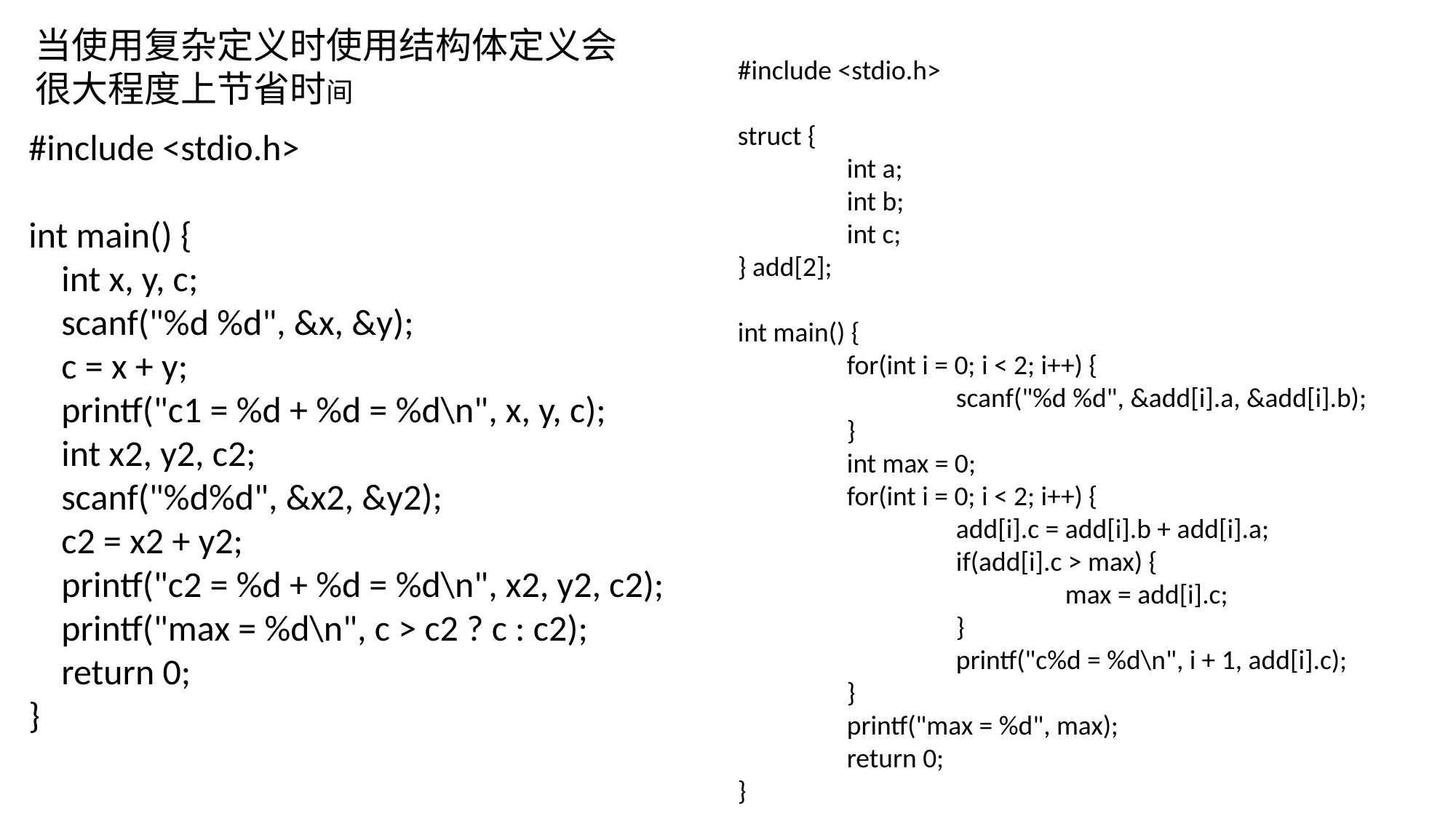

当使用复杂定义时使用结构体定义会很大程度上节省时间
#include <stdio.h>

struct {
	int a;
	int b;
	int c;
} add[2];

int main() {
	for(int i = 0; i < 2; i++) {
		scanf("%d %d", &add[i].a, &add[i].b);
	}
	int max = 0;
	for(int i = 0; i < 2; i++) {
		add[i].c = add[i].b + add[i].a;
		if(add[i].c > max) {
			max = add[i].c;
		}
		printf("c%d = %d\n", i + 1, add[i].c);
	}
	printf("max = %d", max);
	return 0;
}
#include <stdio.h>

int main() {
    int x, y, c;
    scanf("%d %d", &x, &y);
    c = x + y;
    printf("c1 = %d + %d = %d\n", x, y, c);
    int x2, y2, c2;
    scanf("%d%d", &x2, &y2);
    c2 = x2 + y2;
    printf("c2 = %d + %d = %d\n", x2, y2, c2);
    printf("max = %d\n", c > c2 ? c : c2);
    return 0;
}